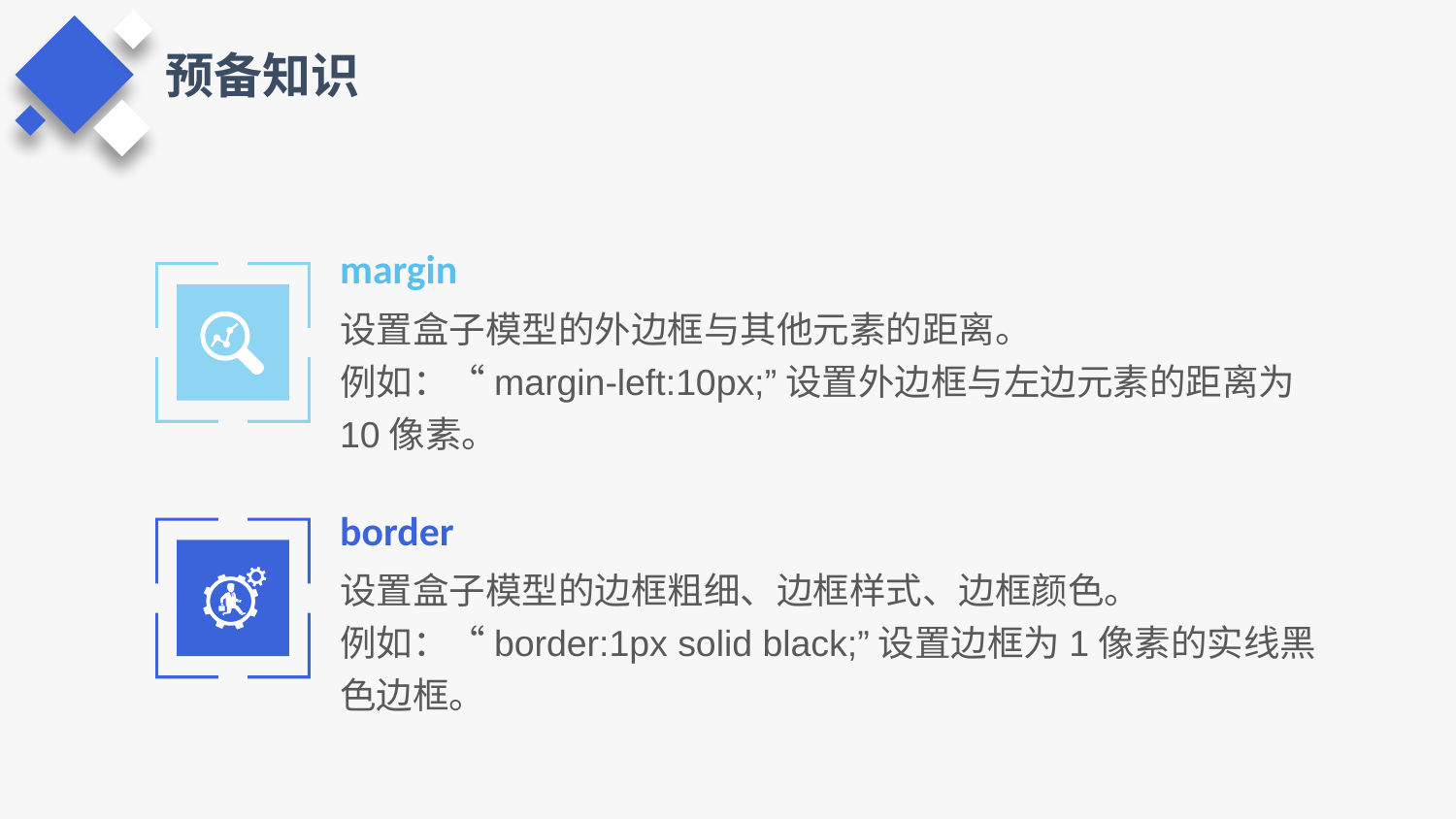

预备知识

margin

设置盒子模型的外边框与其他元素的距离。
例如：“margin-left:10px;”设置外边框与左边元素的距离为10像素。

border

设置盒子模型的边框粗细、边框样式、边框颜色。
例如：“border:1px solid black;”设置边框为1像素的实线黑色边框。